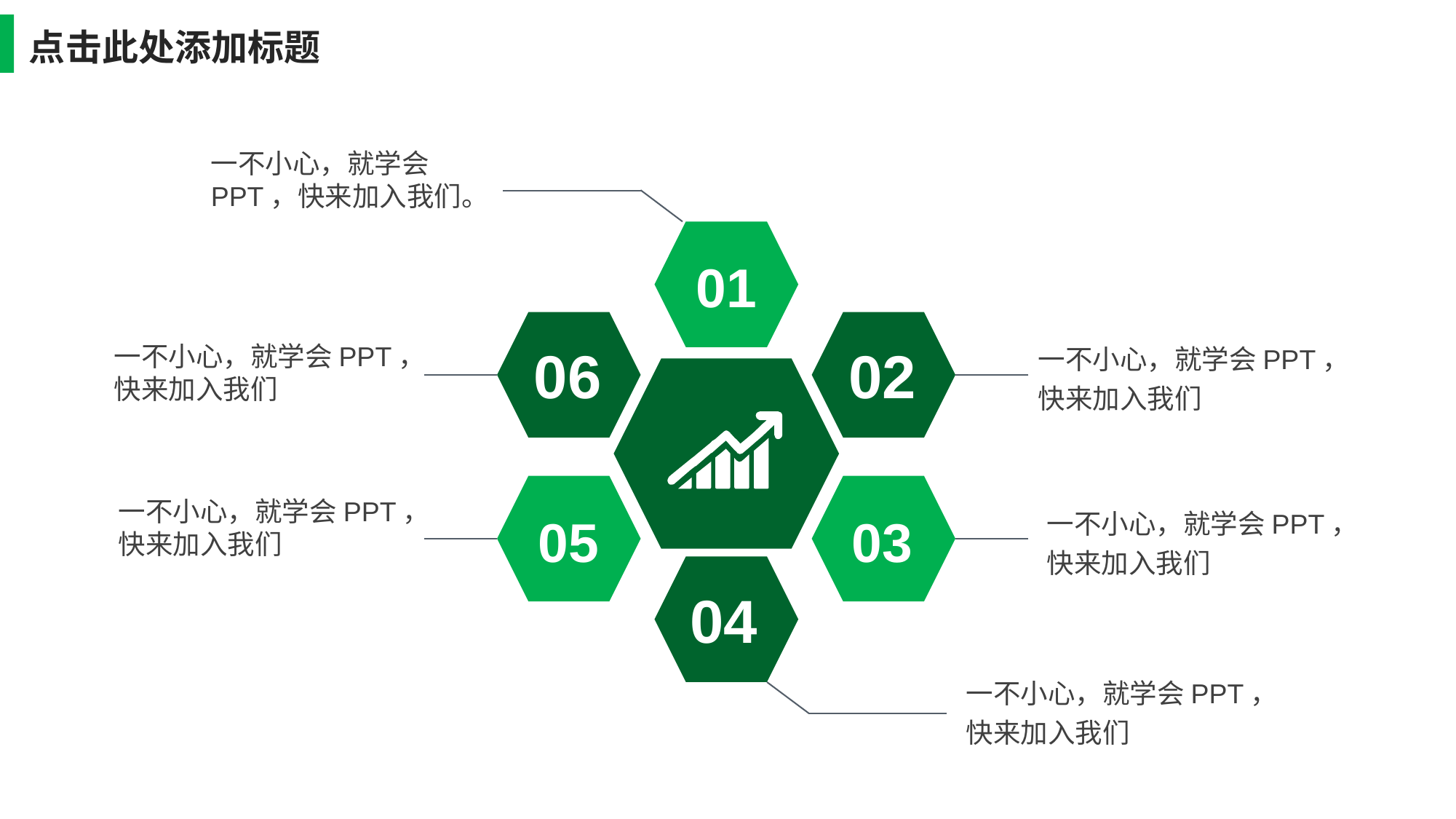

点击此处添加标题
一不小心，就学会PPT，快来加入我们。

01

一不小心，就学会PPT，快来加入我们
06
02
一不小心，就学会PPT，快来加入我们

一不小心，就学会PPT，快来加入我们
05
03
一不小心，就学会PPT，快来加入我们

04
一不小心，就学会PPT，快来加入我们